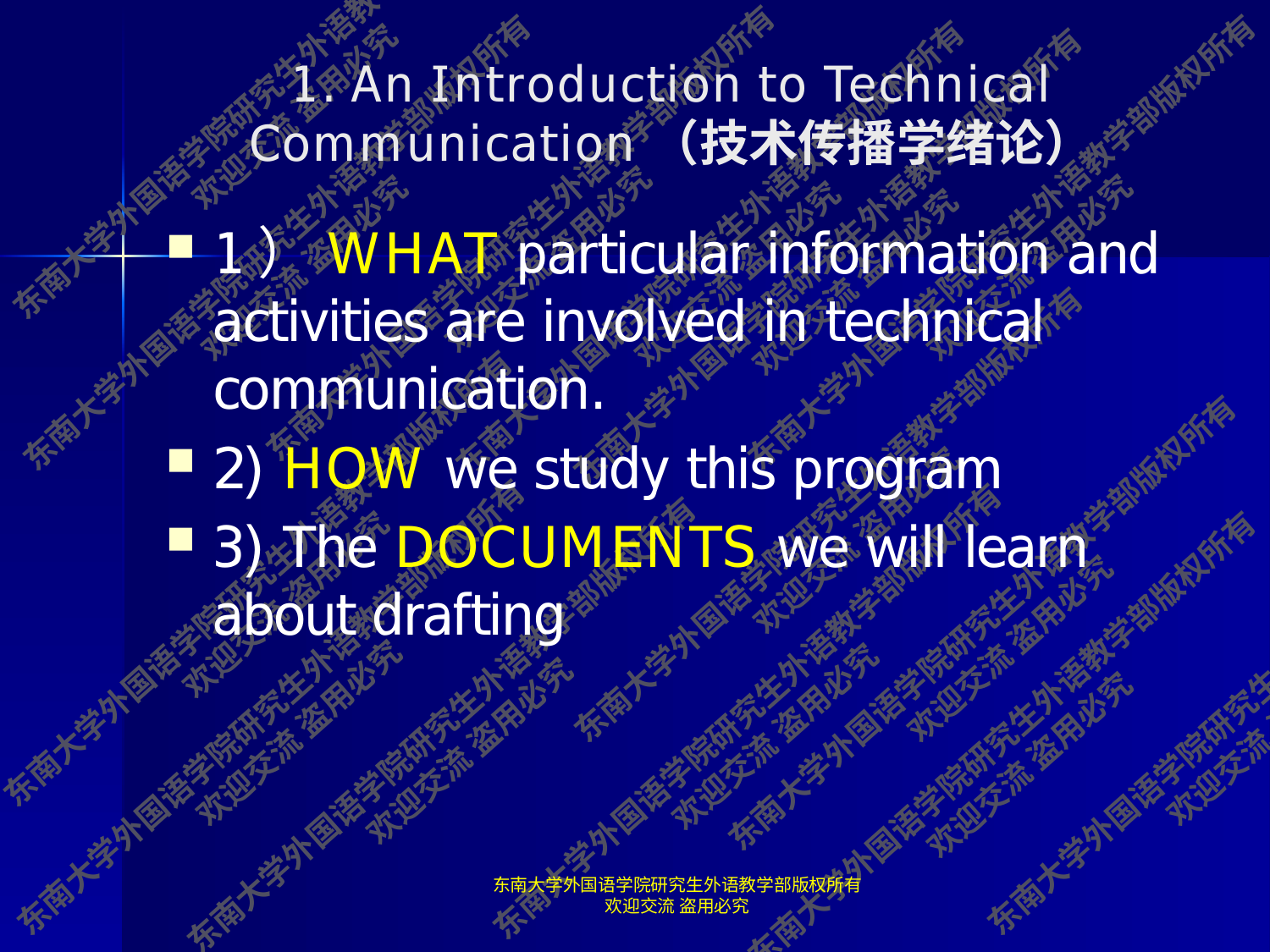

# 1. An Introduction to Technical Communication（技术传播学绪论）
1）WHAT particular information and activities are involved in technical communication.
2) HOW we study this program
3) The DOCUMENTS we will learn about drafting
东南大学外国语学院研究生外语教学部版权所有 欢迎交流 盗用必究